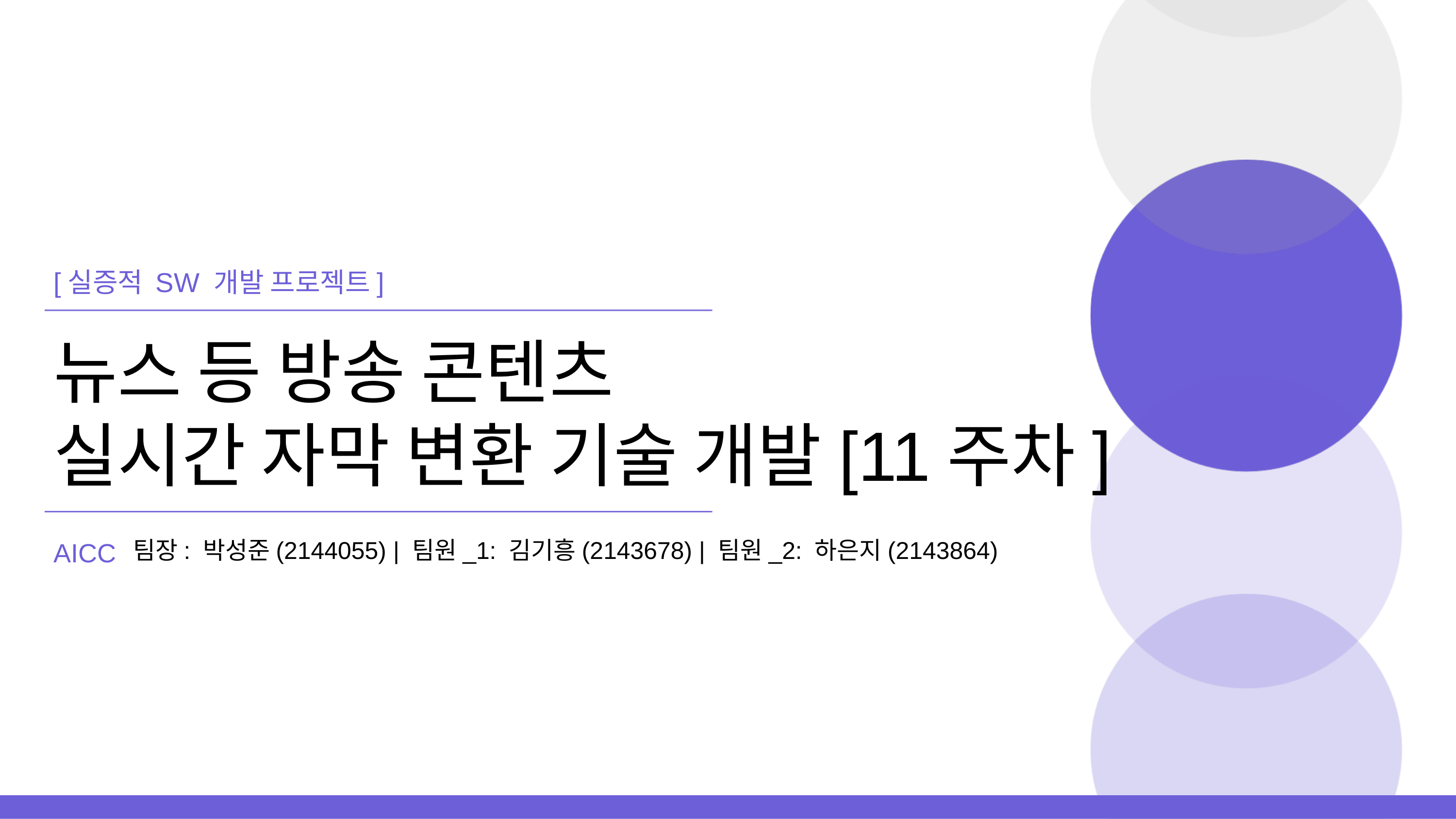

[실증적 SW 개발 프로젝트]

뉴스 등 방송 콘텐츠
실시간 자막 변환 기술 개발[11주차]

팀장: 박성준(2144055) | 팀원_1: 김기흥(2143678) | 팀원_2: 하은지(2143864)
AICC